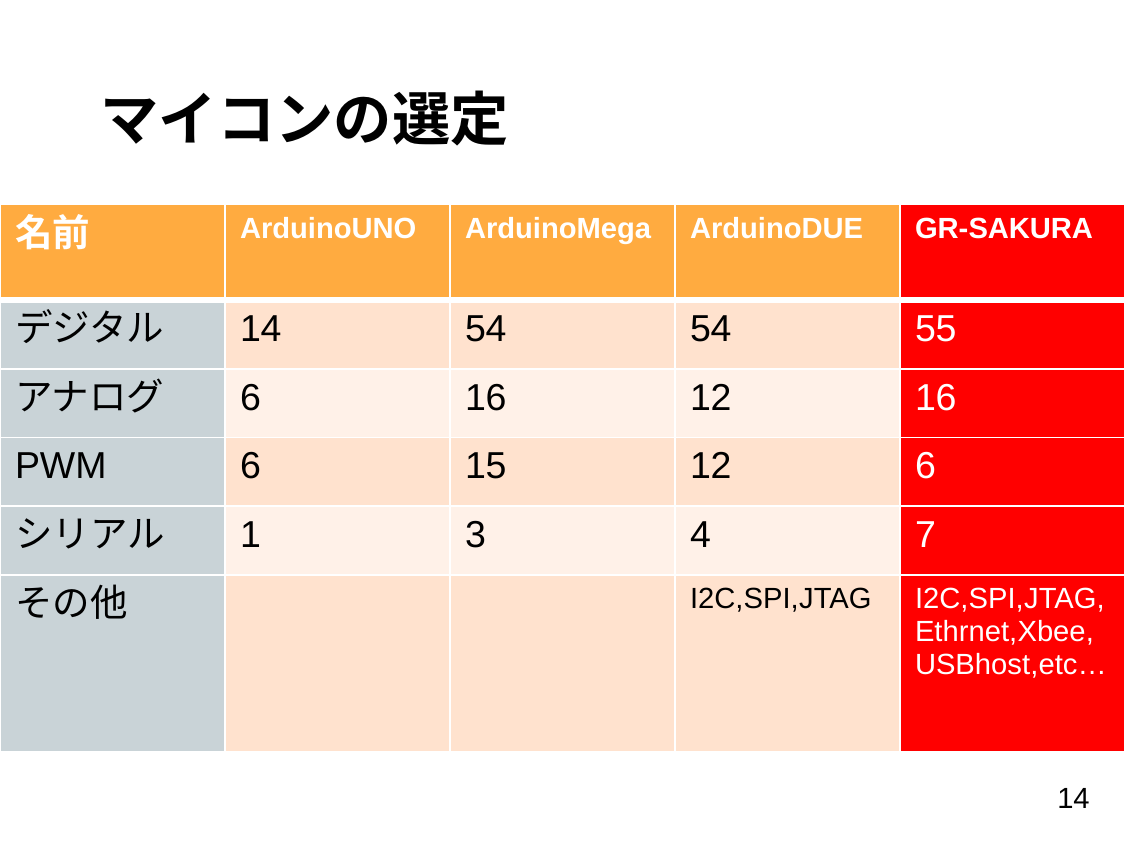

# マイコンの選定
| 名前 | ArduinoUNO | ArduinoMega | ArduinoDUE | GR-SAKURA |
| --- | --- | --- | --- | --- |
| デジタル | 14 | 54 | 54 | 55 |
| アナログ | 6 | 16 | 12 | 16 |
| PWM | 6 | 15 | 12 | 6 |
| シリアル | 1 | 3 | 4 | 7 |
| その他 |  |  | I2C,SPI,JTAG | I2C,SPI,JTAG, Ethrnet,Xbee, USBhost,etc… |
14